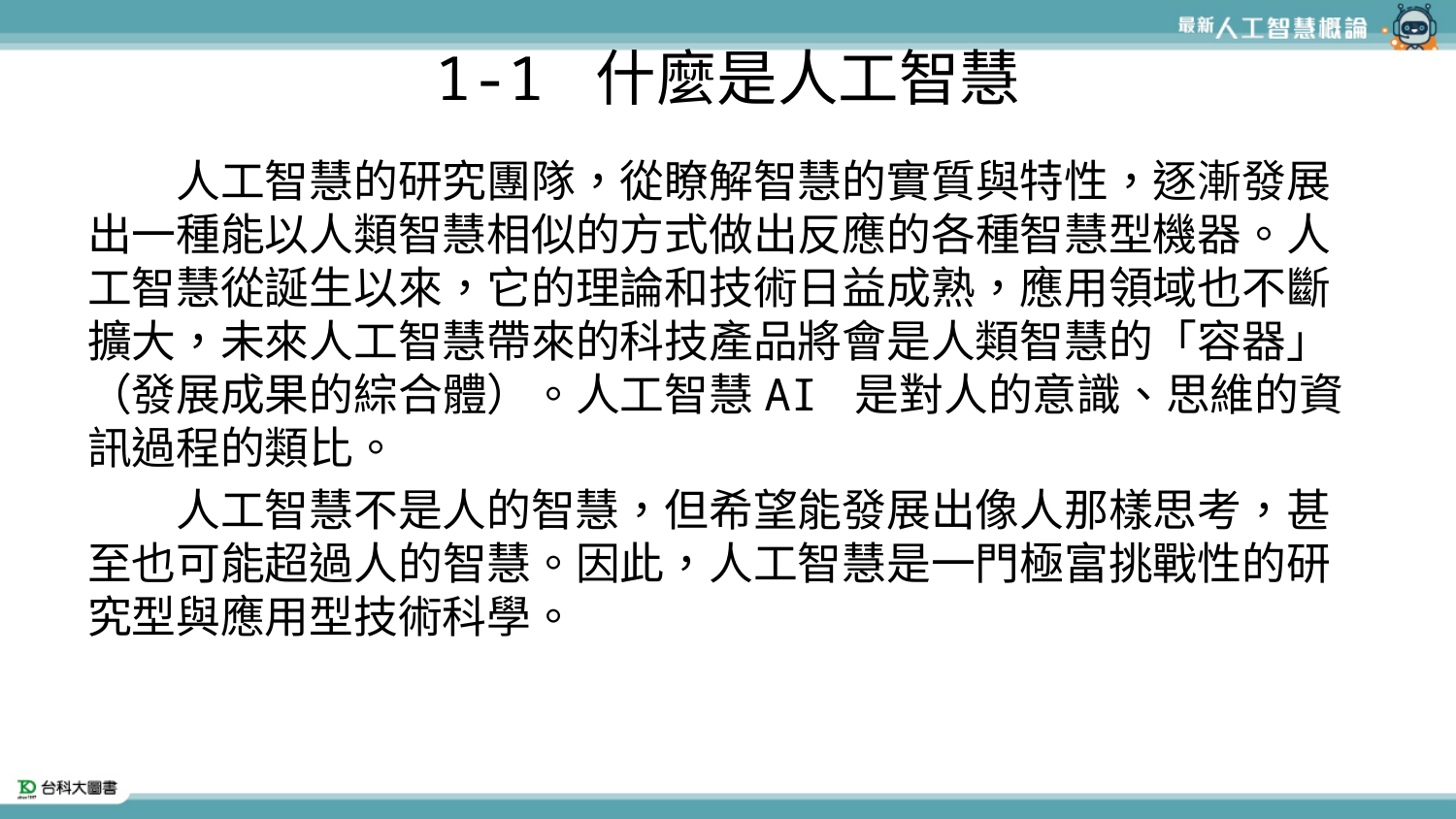

# 1-1 什麼是人工智慧
　　人工智慧的研究團隊，從瞭解智慧的實質與特性，逐漸發展出一種能以人類智慧相似的方式做出反應的各種智慧型機器。人工智慧從誕生以來，它的理論和技術日益成熟，應用領域也不斷擴大，未來人工智慧帶來的科技產品將會是人類智慧的「容器」（發展成果的綜合體）。人工智慧AI 是對人的意識、思維的資訊過程的類比。
　　人工智慧不是人的智慧，但希望能發展出像人那樣思考，甚至也可能超過人的智慧。因此，人工智慧是一門極富挑戰性的研究型與應用型技術科學。